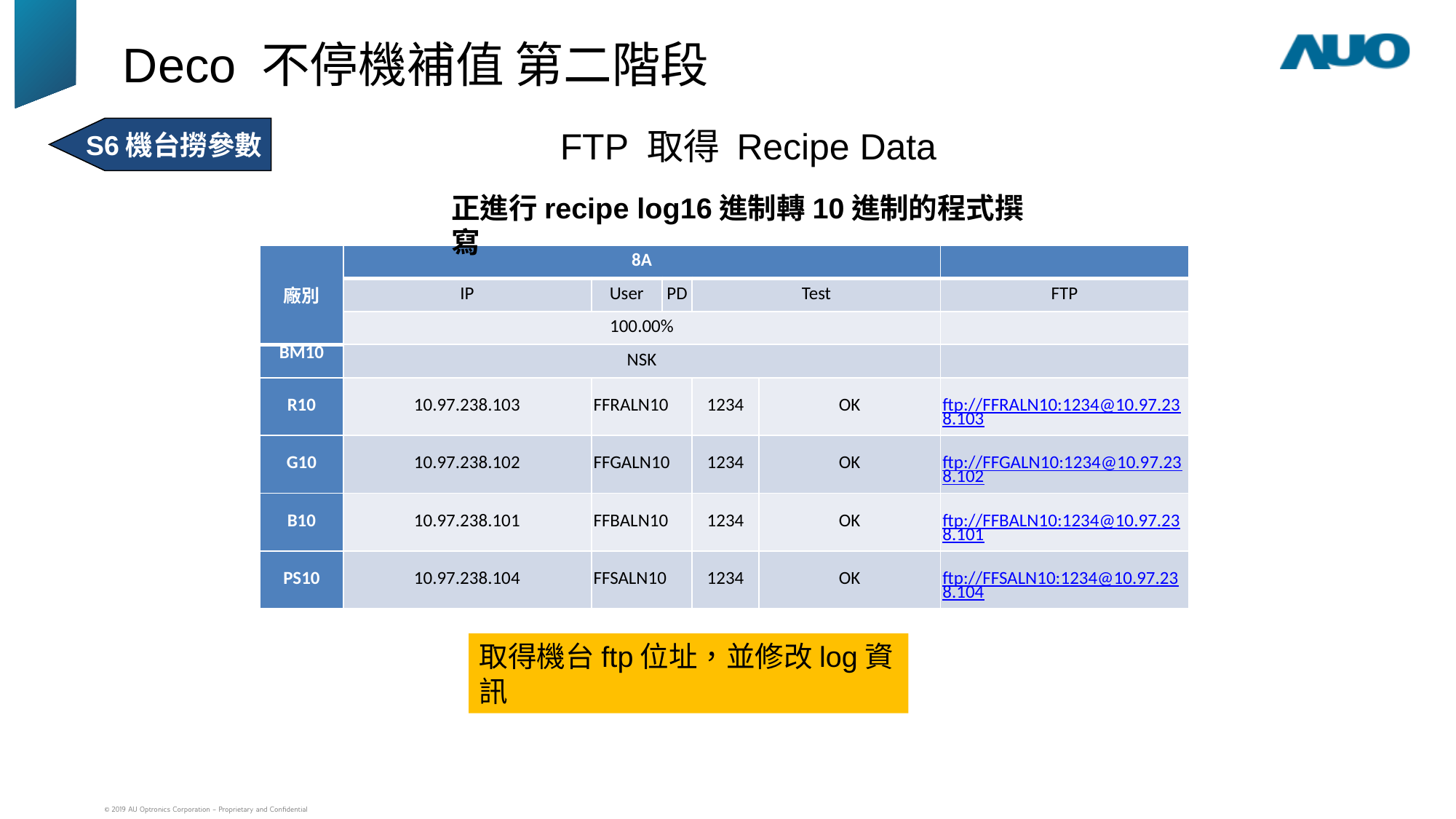

Deco 不停機補值 第二階段

S6機台撈參數
FTP 取得 Recipe Data
正進行recipe log16進制轉10進制的程式撰寫
| 廠別 | 8A |  |  |  |  |  |
| --- | --- | --- | --- | --- | --- | --- |
|  | IP | User | PD | Test |  | FTP |
|  | 100.00% |  |  |  |  |  |
| BM10 | NSK |  |  |  |  |  |
| R10 | 10.97.238.103 | FFRALN10 |  | 1234 | OK | ftp://FFRALN10:1234@10.97.238.103 |
| G10 | 10.97.238.102 | FFGALN10 |  | 1234 | OK | ftp://FFGALN10:1234@10.97.238.102 |
| B10 | 10.97.238.101 | FFBALN10 |  | 1234 | OK | ftp://FFBALN10:1234@10.97.238.101 |
| PS10 | 10.97.238.104 | FFSALN10 |  | 1234 | OK | ftp://FFSALN10:1234@10.97.238.104 |

取得機台ftp位址，並修改log資訊